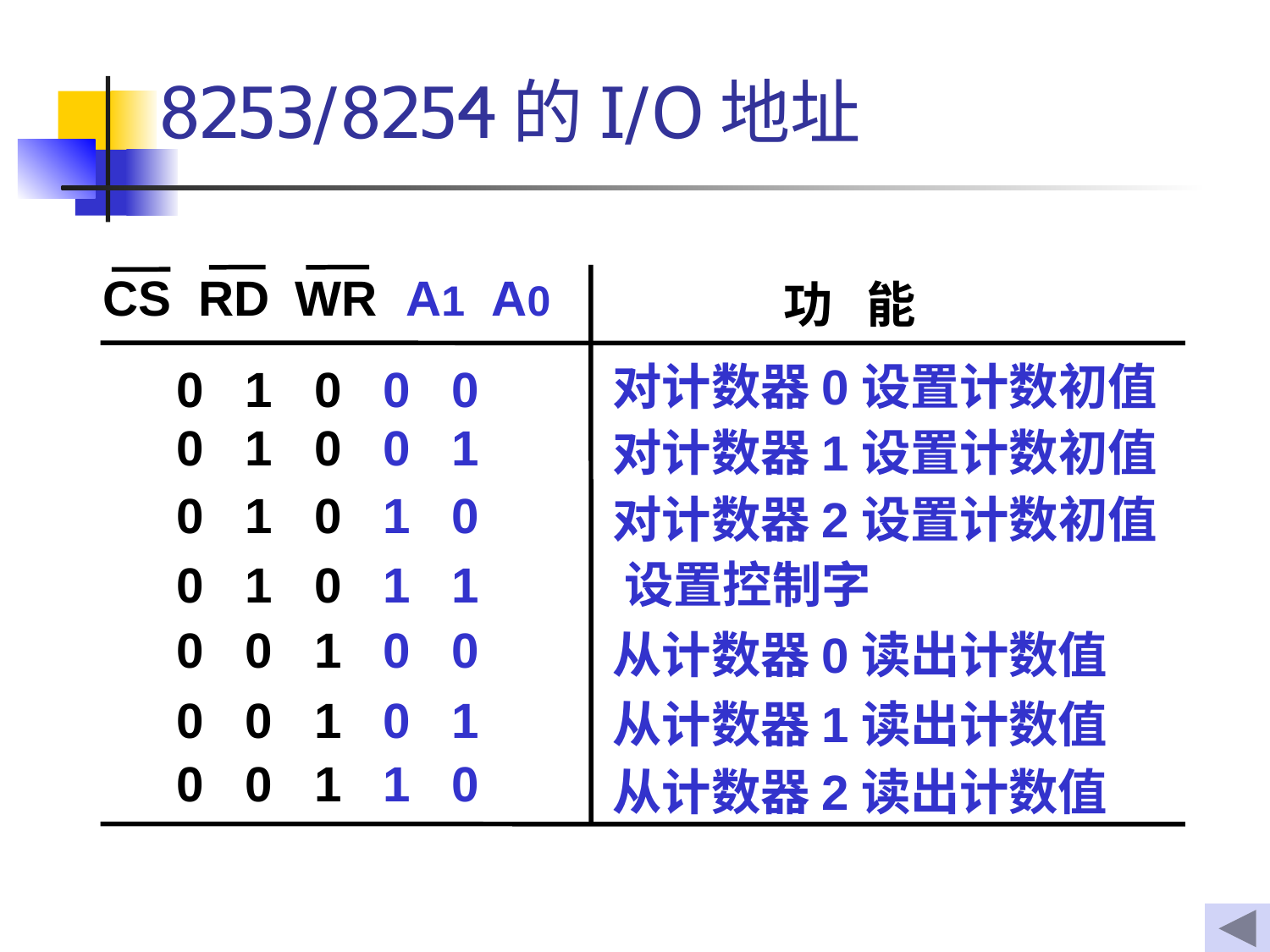

# 8253/8254的I/O地址

CS

RD

WR
A1
A0
功   能

对计数器0设置计数初值
0   1   0   0   0
0   1   0   0   1
对计数器1设置计数初值
0   1   0   1   0
对计数器2设置计数初值
0   1   0   1   1
设置控制字
0   0   1   0   0
从计数器0读出计数值
0   0   1   0   1
从计数器1读出计数值
0   0   1   1   0
从计数器2读出计数值